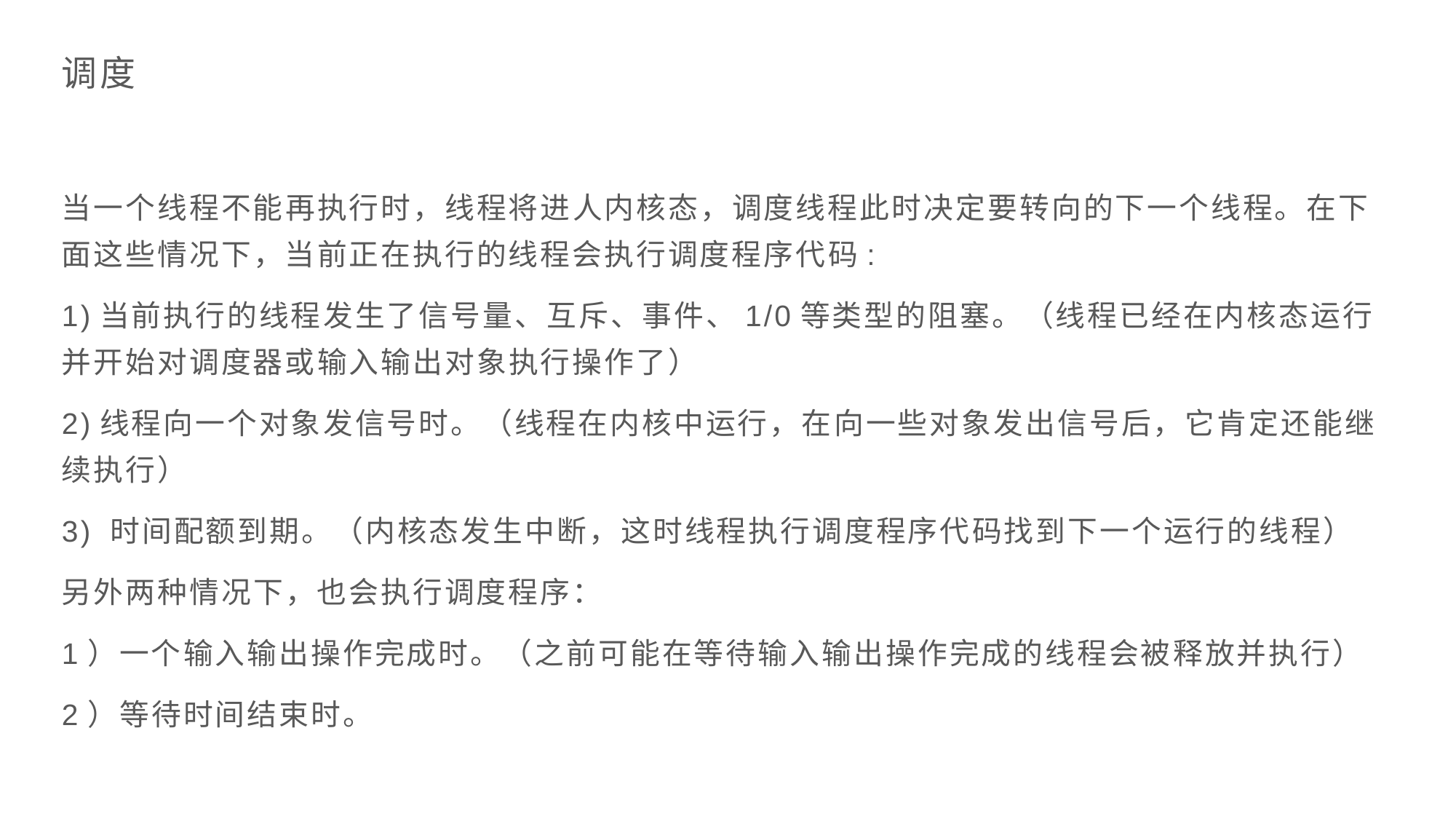

调度

当一个线程不能再执行时，线程将进人内核态，调度线程此时决定要转向的下一个线程。在下面这些情况下，当前正在执行的线程会执行调度程序代码:
1)当前执行的线程发生了信号量、互斥、事件、1/0等类型的阻塞。（线程已经在内核态运行并开始对调度器或输入输出对象执行操作了）
2)线程向一个对象发信号时。（线程在内核中运行，在向一些对象发出信号后，它肯定还能继续执行）
3) 时间配额到期。（内核态发生中断，这时线程执行调度程序代码找到下一个运行的线程）
另外两种情况下，也会执行调度程序：
1）一个输入输出操作完成时。（之前可能在等待输入输出操作完成的线程会被释放并执行）
2）等待时间结束时。